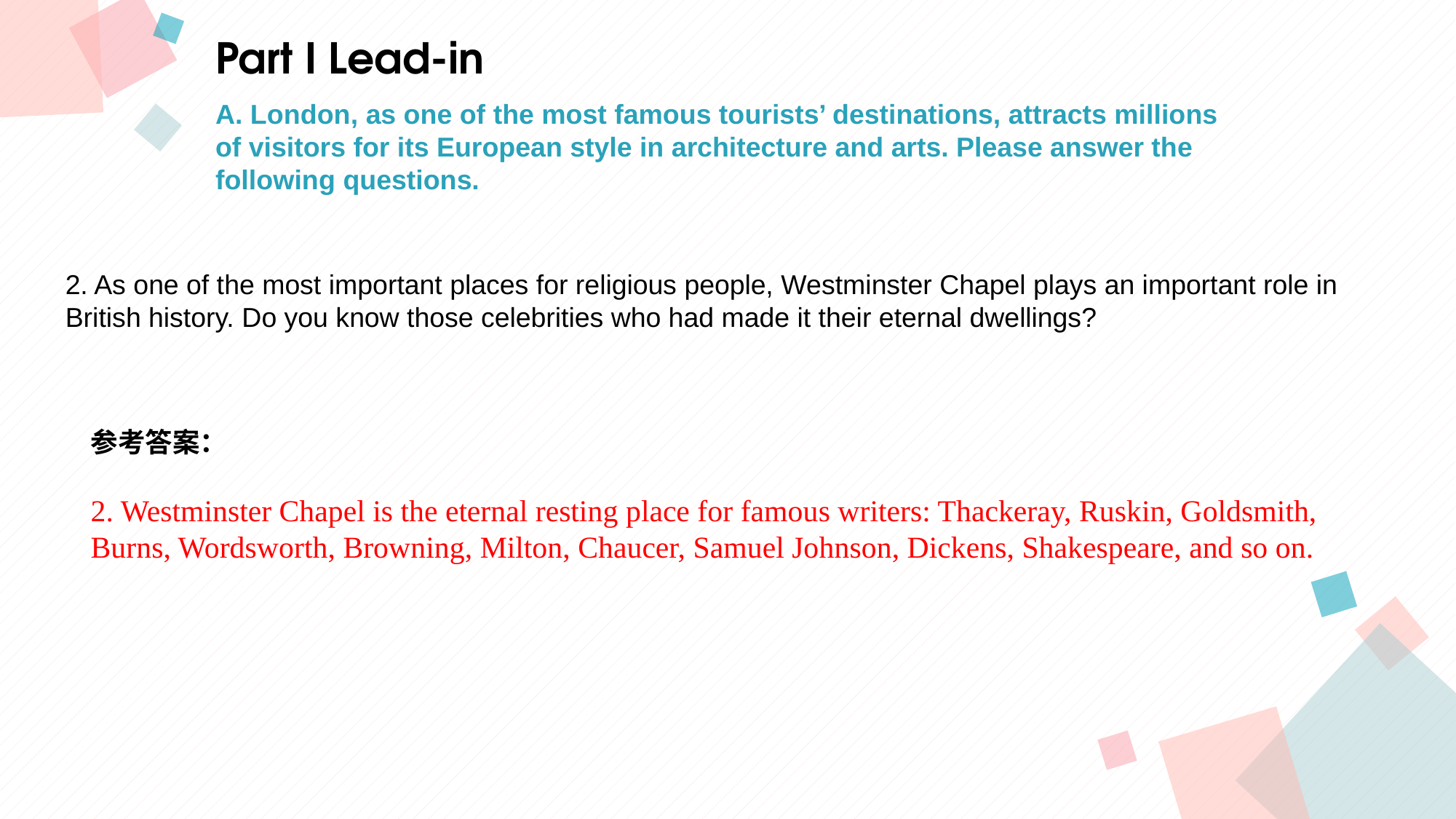

Part I Lead-in
A. London, as one of the most famous tourists’ destinations, attracts millions
of visitors for its European style in architecture and arts. Please answer the
following questions.
2. As one of the most important places for religious people, Westminster Chapel plays an important role in British history. Do you know those celebrities who had made it their eternal dwellings?
参考答案：

2. Westminster Chapel is the eternal resting place for famous writers: Thackeray, Ruskin, Goldsmith, Burns, Wordsworth, Browning, Milton, Chaucer, Samuel Johnson, Dickens, Shakespeare, and so on.